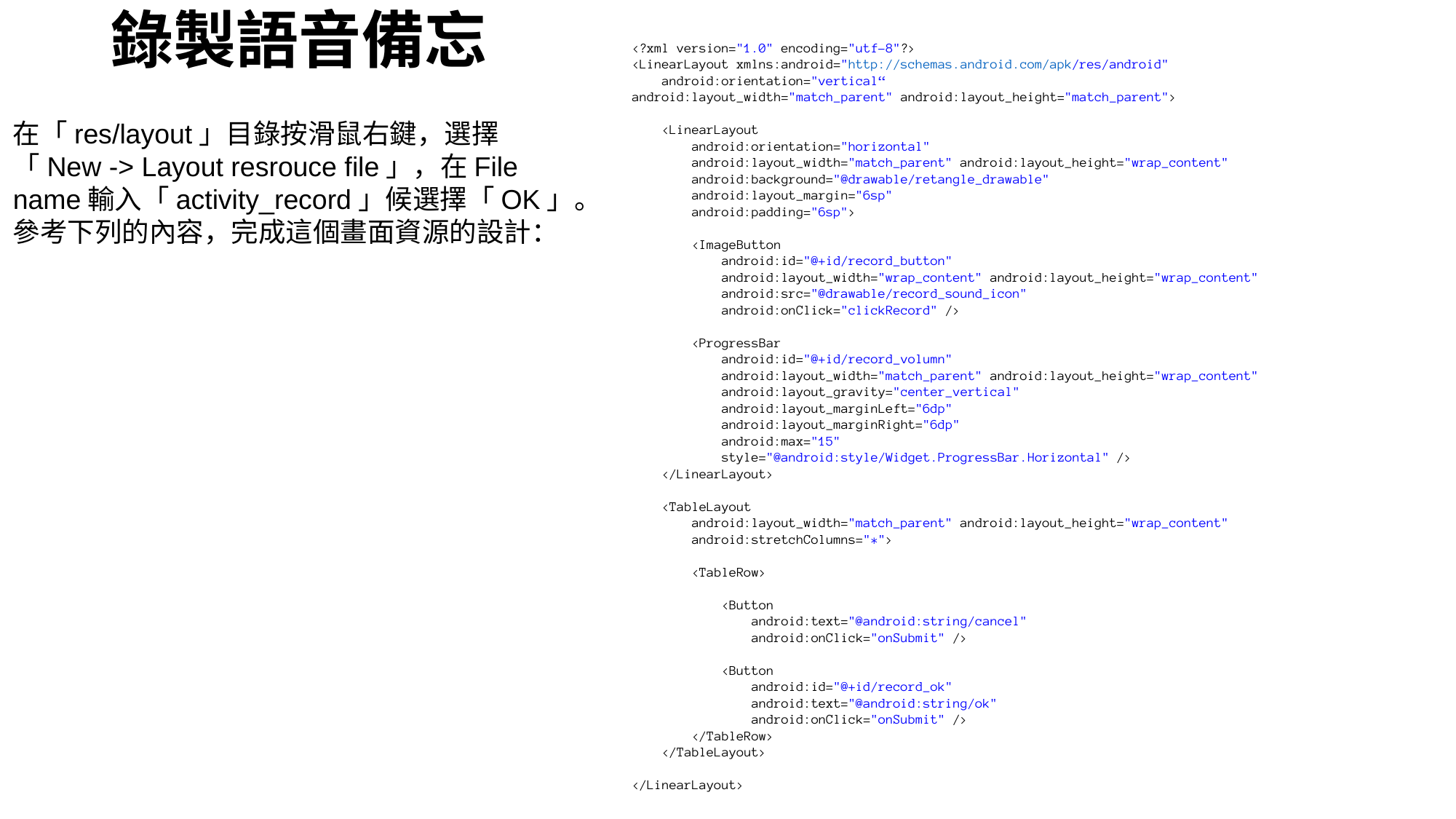

# 錄製語音備忘
<?xml version="1.0" encoding="utf-8"?>
<LinearLayout xmlns:android="http://schemas.android.com/apk/res/android"
    android:orientation="vertical“ android:layout_width="match_parent" android:layout_height="match_parent">

    <LinearLayout
        android:orientation="horizontal"
        android:layout_width="match_parent" android:layout_height="wrap_content"
        android:background="@drawable/retangle_drawable"
        android:layout_margin="6sp"
        android:padding="6sp">

        <ImageButton
            android:id="@+id/record_button"
            android:layout_width="wrap_content" android:layout_height="wrap_content"
            android:src="@drawable/record_sound_icon"
            android:onClick="clickRecord" />

        <ProgressBar
            android:id="@+id/record_volumn"
            android:layout_width="match_parent" android:layout_height="wrap_content"
            android:layout_gravity="center_vertical"
            android:layout_marginLeft="6dp"
            android:layout_marginRight="6dp"
            android:max="15"
            style="@android:style/Widget.ProgressBar.Horizontal" />
    </LinearLayout>

    <TableLayout
        android:layout_width="match_parent" android:layout_height="wrap_content"
        android:stretchColumns="*">

        <TableRow>

            <Button
                android:text="@android:string/cancel"
                android:onClick="onSubmit" />

            <Button
                android:id="@+id/record_ok"
                android:text="@android:string/ok"
                android:onClick="onSubmit" />
        </TableRow>
    </TableLayout>

</LinearLayout>
在「res/layout」目錄按滑鼠右鍵，選擇「New -> Layout resrouce file」，在File name輸入「activity_record」候選擇「OK」。參考下列的內容，完成這個畫面資源的設計：